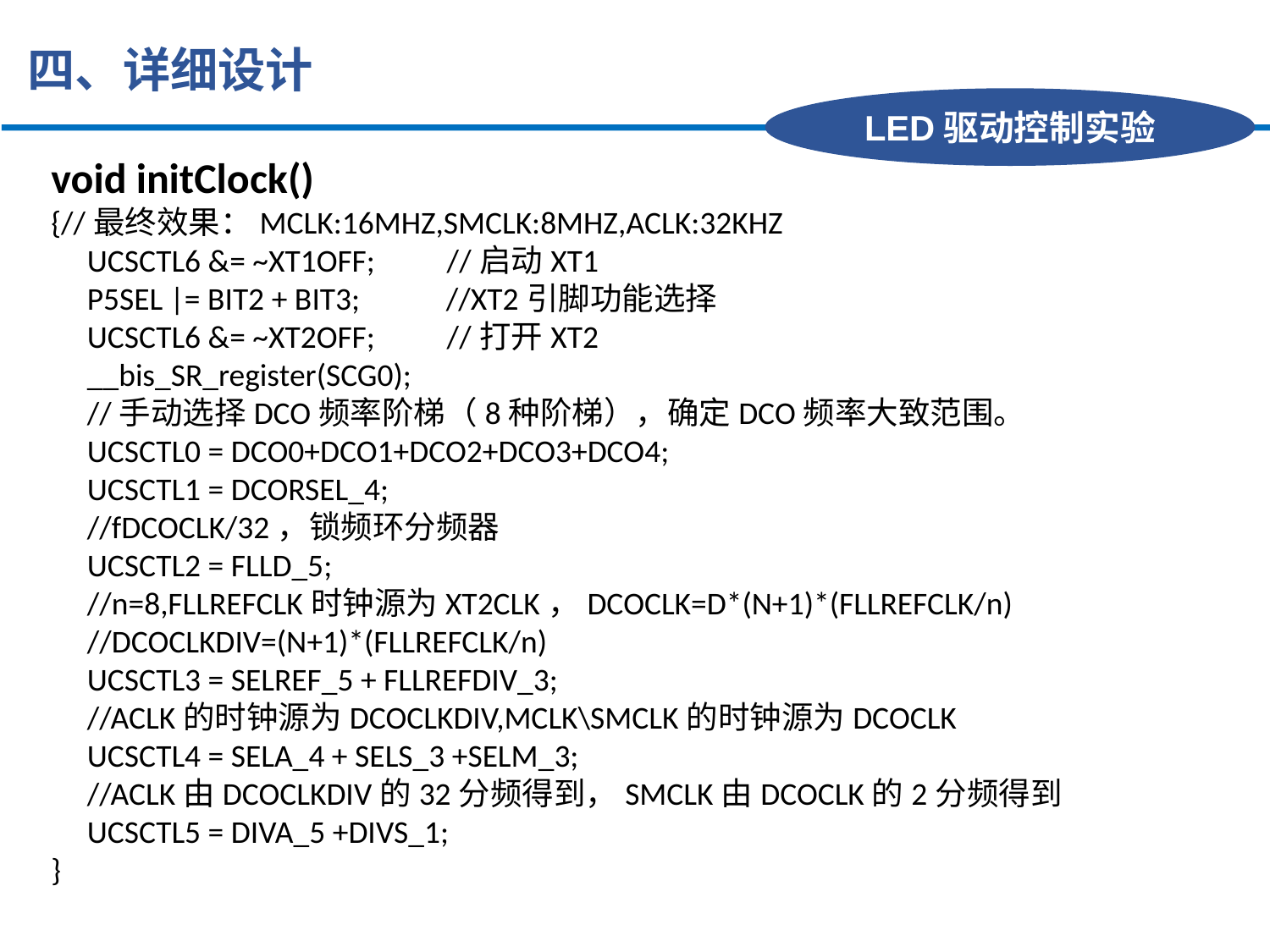

四、详细设计
LED驱动控制实验

void initClock()
{//最终效果：MCLK:16MHZ,SMCLK:8MHZ,ACLK:32KHZ
     UCSCTL6 &= ~XT1OFF;          //启动XT1
     P5SEL |= BIT2 + BIT3;            //XT2引脚功能选择
     UCSCTL6 &= ~XT2OFF;          //打开XT2
     __bis_SR_register(SCG0);
     //手动选择DCO频率阶梯（8种阶梯），确定DCO频率大致范围。
     UCSCTL0 = DCO0+DCO1+DCO2+DCO3+DCO4;
     UCSCTL1 = DCORSEL_4;
     //fDCOCLK/32，锁频环分频器
     UCSCTL2 = FLLD_5;
     //n=8,FLLREFCLK时钟源为XT2CLK，DCOCLK=D*(N+1)*(FLLREFCLK/n)
     //DCOCLKDIV=(N+1)*(FLLREFCLK/n)
     UCSCTL3 = SELREF_5 + FLLREFDIV_3;
     //ACLK的时钟源为DCOCLKDIV,MCLK\SMCLK的时钟源为DCOCLK
     UCSCTL4 = SELA_4 + SELS_3 +SELM_3;
     //ACLK由DCOCLKDIV的32分频得到，SMCLK由DCOCLK的2分频得到
     UCSCTL5 = DIVA_5 +DIVS_1;
}